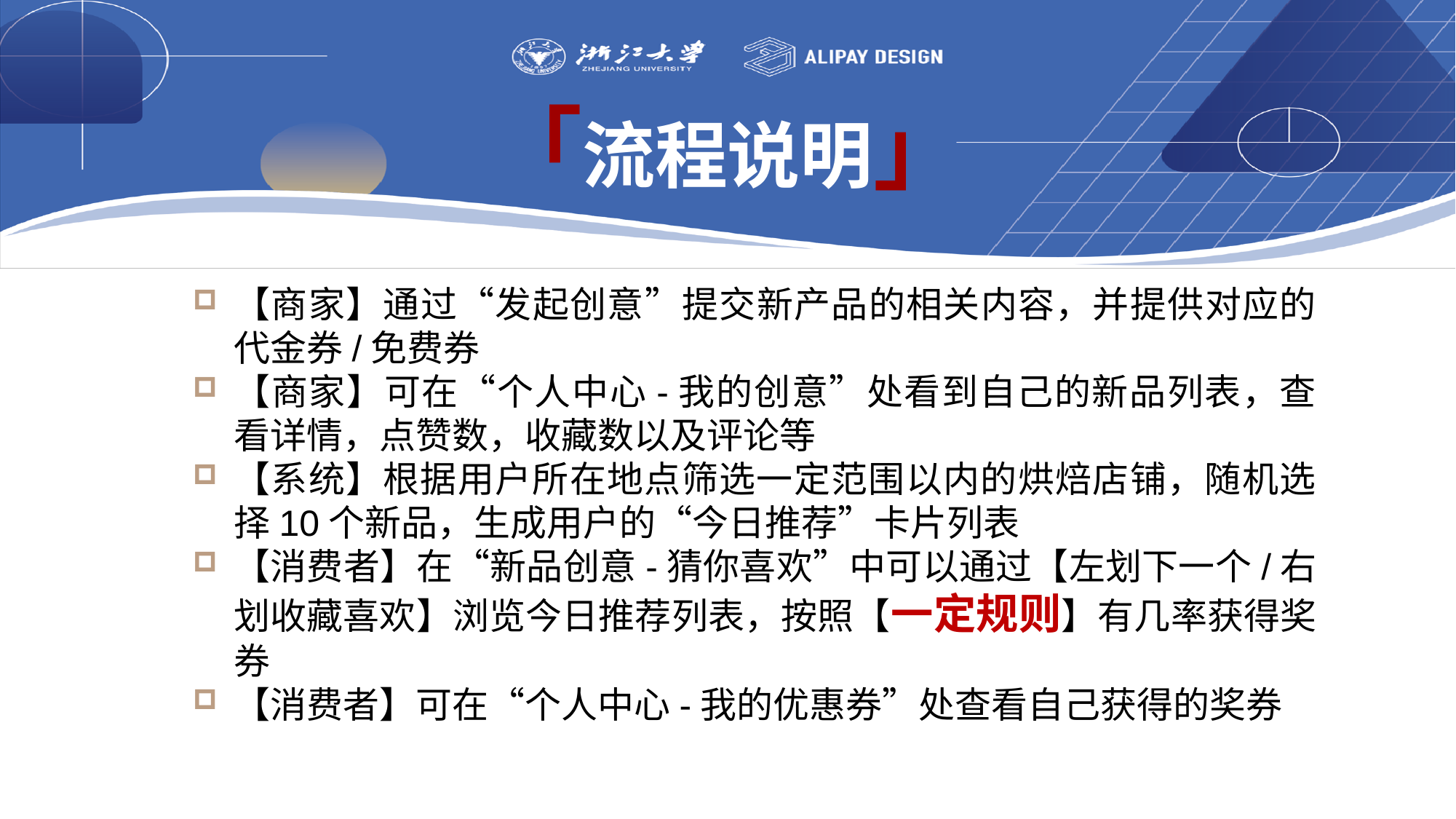

「流程说明」

【商家】通过“发起创意”提交新产品的相关内容，并提供对应的代金券/免费券
【商家】可在“个人中心-我的创意”处看到自己的新品列表，查看详情，点赞数，收藏数以及评论等
【系统】根据用户所在地点筛选一定范围以内的烘焙店铺，随机选择10个新品，生成用户的“今日推荐”卡片列表
【消费者】在“新品创意-猜你喜欢”中可以通过【左划下一个/右划收藏喜欢】浏览今日推荐列表，按照【一定规则】有几率获得奖券
【消费者】可在“个人中心-我的优惠券”处查看自己获得的奖券